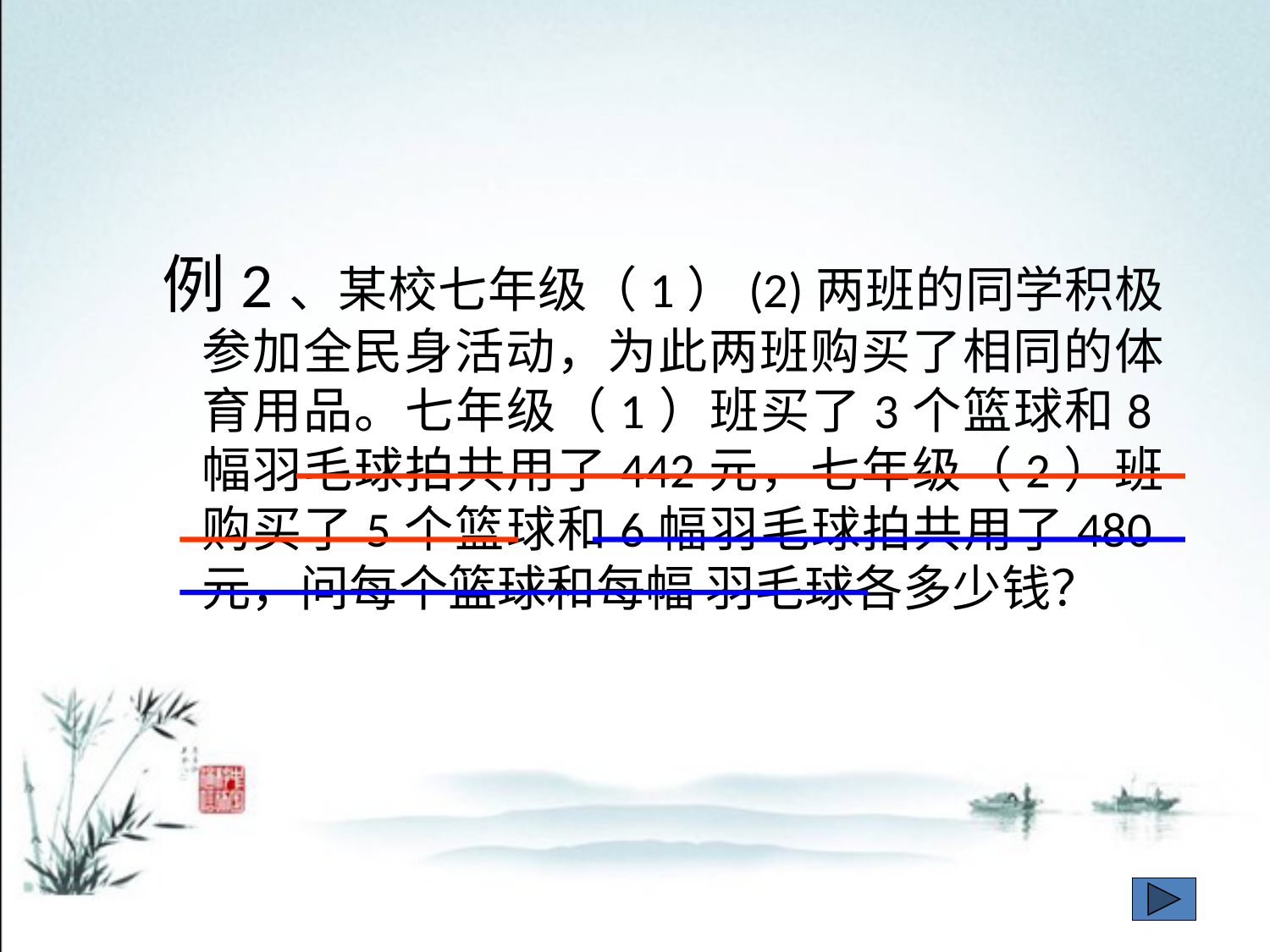

例2、某校七年级（1）(2)两班的同学积极参加全民身活动，为此两班购买了相同的体育用品。七年级（1）班买了3个篮球和8幅羽毛球拍共用了442元，七年级（2）班购买了5个篮球和6幅羽毛球拍共用了480元，问每个篮球和每幅 羽毛球各多少钱？